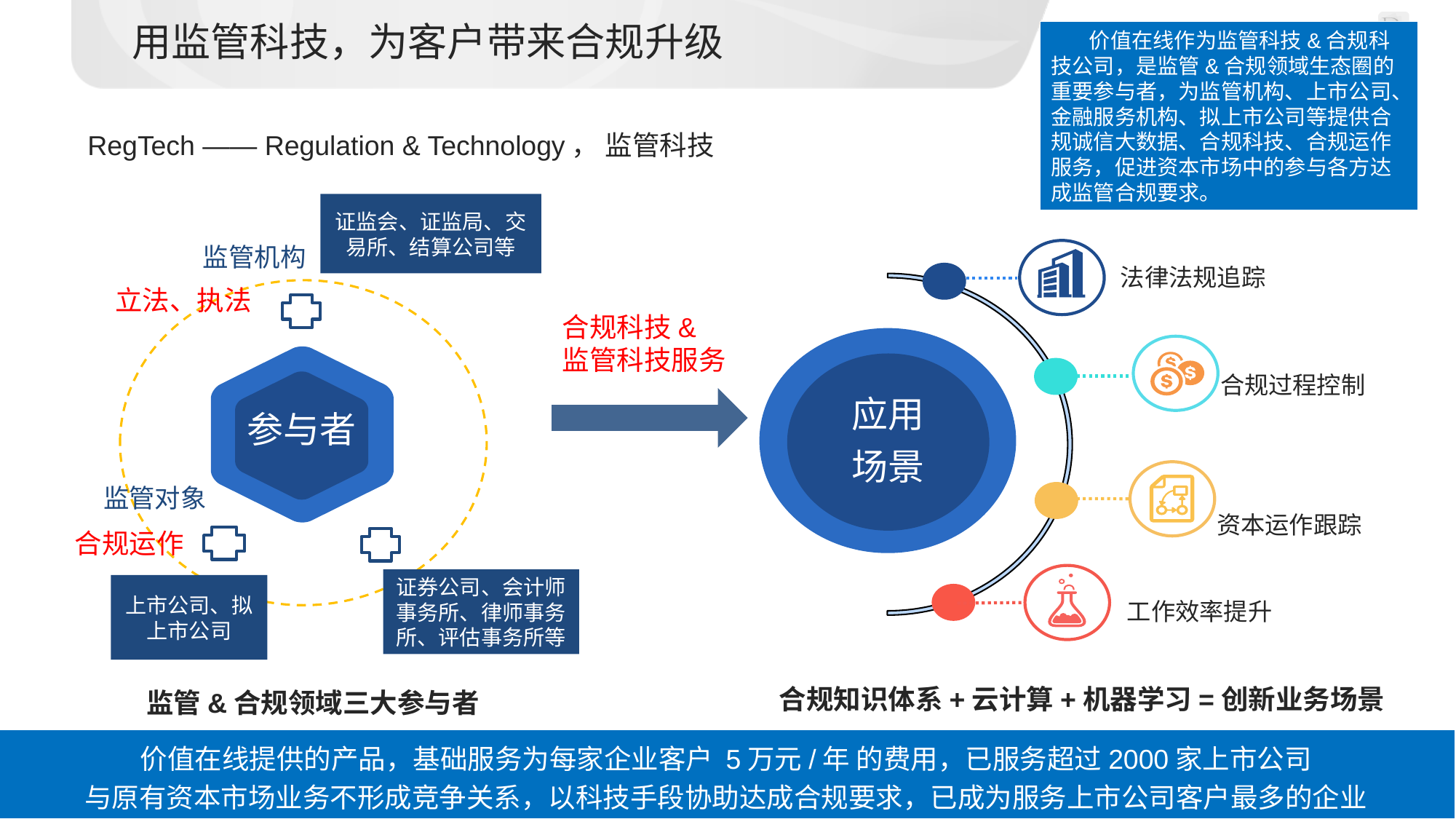

用监管科技，为客户带来合规升级
       价值在线作为监管科技&合规科技公司，是监管&合规领域生态圈的重要参与者，为监管机构、上市公司、金融服务机构、拟上市公司等提供合规诚信大数据、合规科技、合规运作服务，促进资本市场中的参与各方达成监管合规要求。
RegTech —— Regulation & Technology， 监管科技
证监会、证监局、交易所、结算公司等
监管机构

法律法规追踪

合规过程控制
应用
场景

资本运作跟踪

工作效率提升

立法、执法

合规科技&监管科技服务

参与者

监管对象
合规运作

合规知识体系+云计算+机器学习=创新业务场景
监管&合规领域三大参与者
证券公司、会计师事务所、律师事务所、评估事务所等
上市公司、拟上市公司
价值在线提供的产品，基础服务为每家企业客户 5万元/年 的费用，已服务超过2000家上市公司
与原有资本市场业务不形成竞争关系，以科技手段协助达成合规要求，已成为服务上市公司客户最多的企业